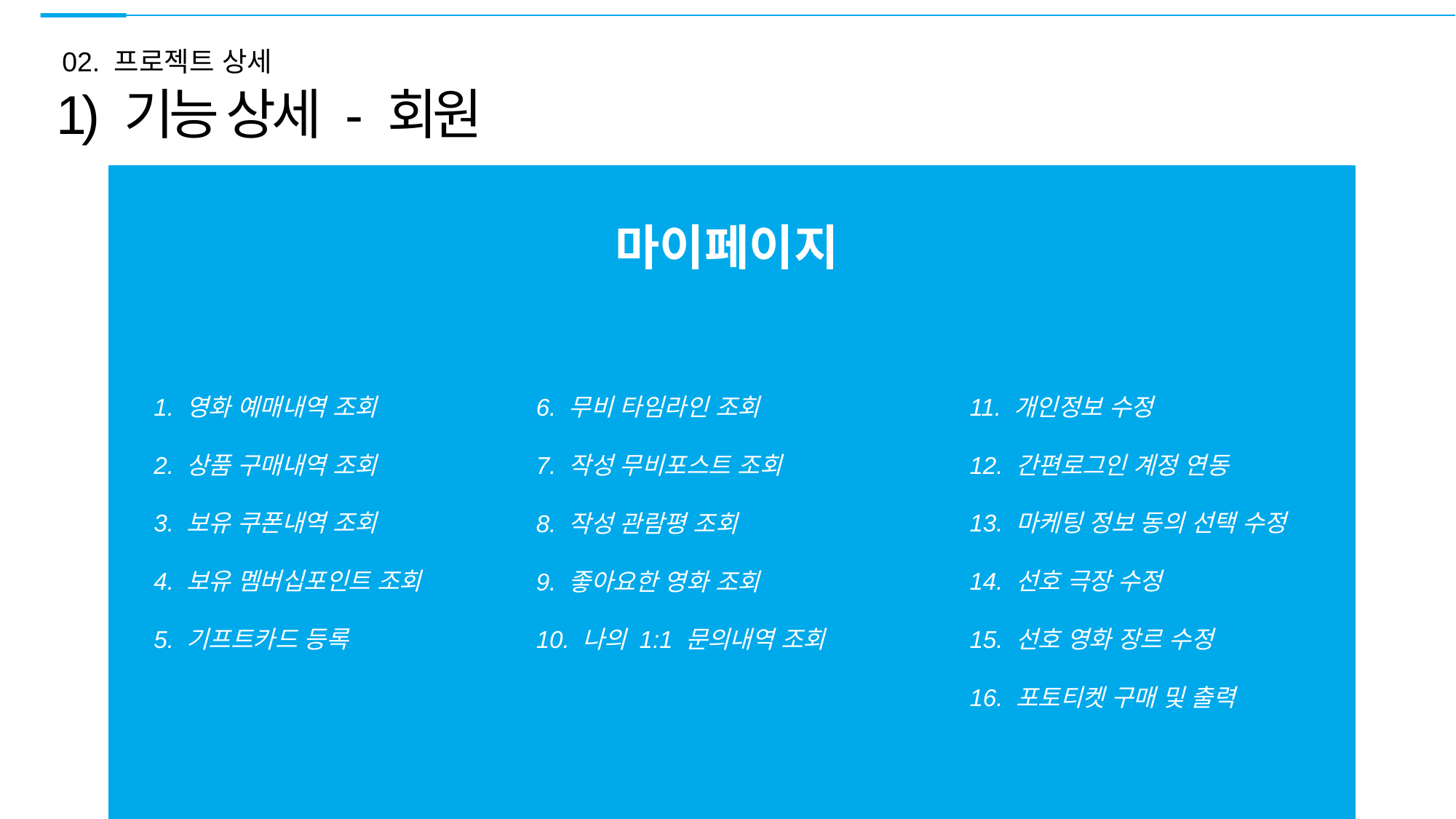

02. 프로젝트 상세
1) 기능 상세 - 회원

마이페이지
1. 영화 예매내역 조회

2. 상품 구매내역 조회

3. 보유 쿠폰내역 조회

4. 보유 멤버십포인트 조회

5. 기프트카드 등록

6. 무비 타임라인 조회

7. 작성 무비포스트 조회

8. 작성 관람평 조회

9. 좋아요한 영화 조회

10. 나의 1:1 문의내역 조회
11. 개인정보 수정

12. 간편로그인 계정 연동

13. 마케팅 정보 동의 선택 수정

14. 선호 극장 수정

15. 선호 영화 장르 수정

16. 포토티켓 구매 및 출력